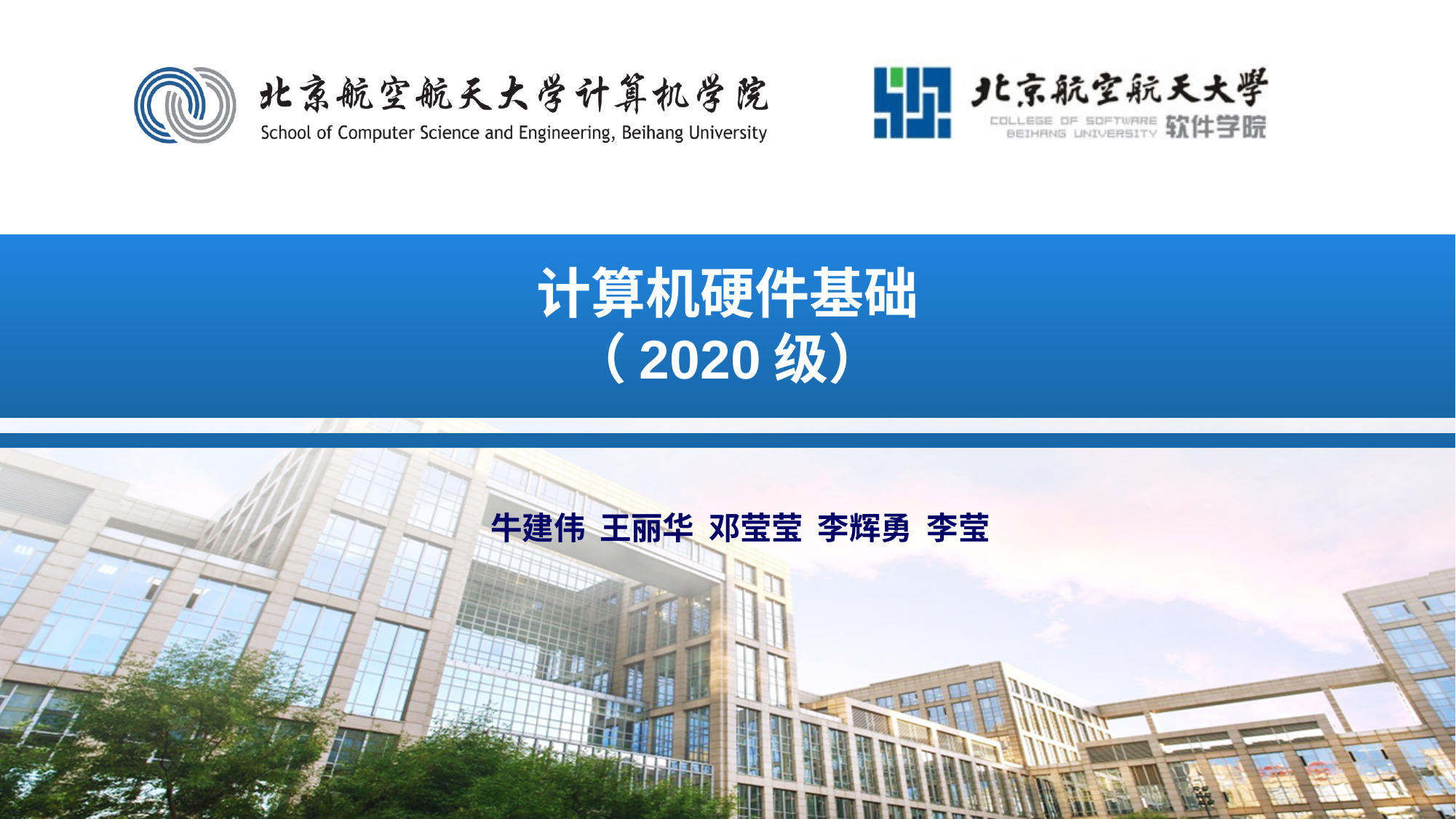

# 计算机硬件基础 （2020级）
牛建伟  王丽华  邓莹莹  李辉勇  李莹